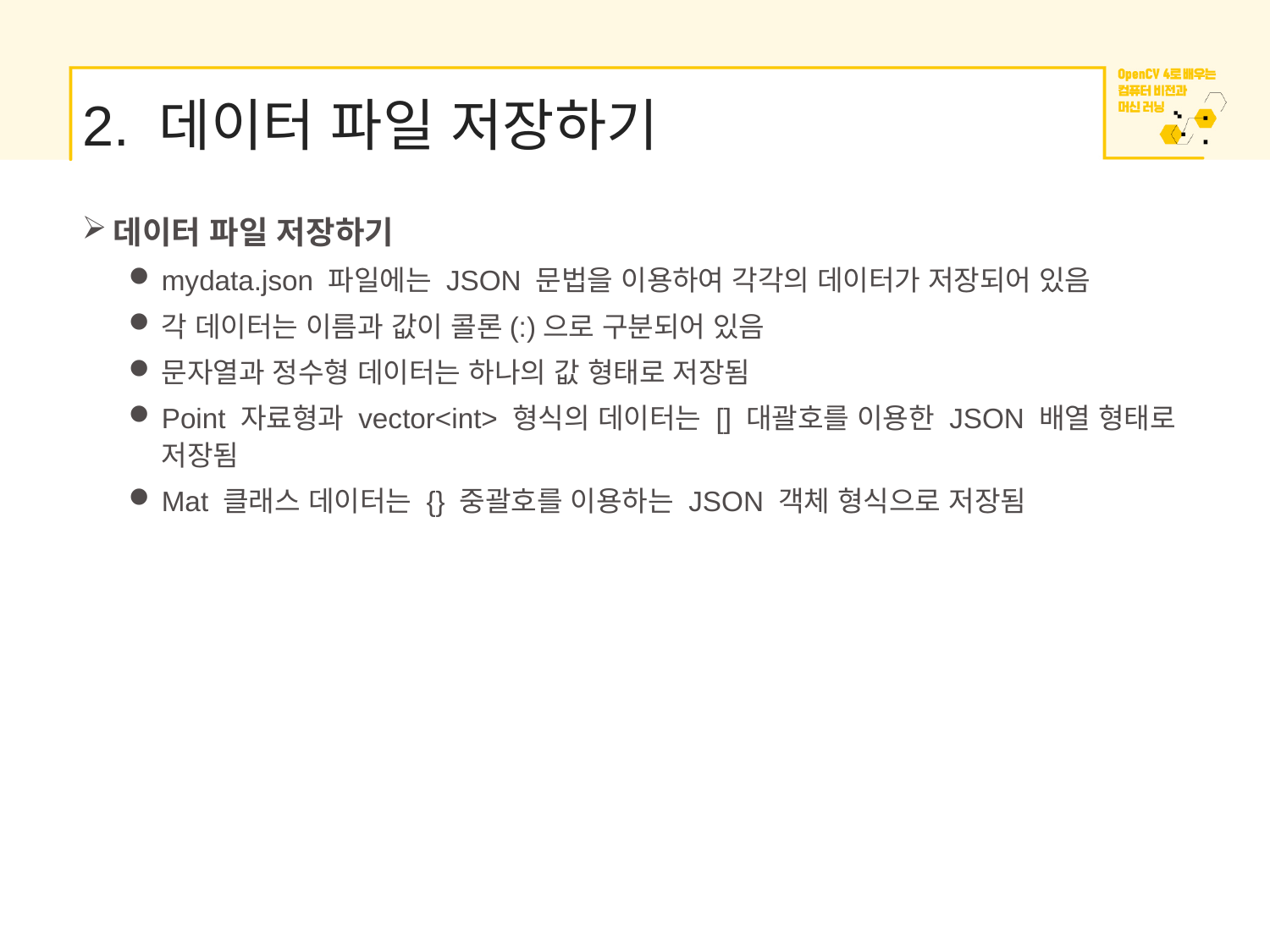

# 2. 데이터 파일 저장하기
데이터 파일 저장하기
mydata.json 파일에는 JSON 문법을 이용하여 각각의 데이터가 저장되어 있음
각 데이터는 이름과 값이 콜론(:)으로 구분되어 있음
문자열과 정수형 데이터는 하나의 값 형태로 저장됨
Point 자료형과 vector<int> 형식의 데이터는 [] 대괄호를 이용한 JSON 배열 형태로 저장됨
Mat 클래스 데이터는 {} 중괄호를 이용하는 JSON 객체 형식으로 저장됨